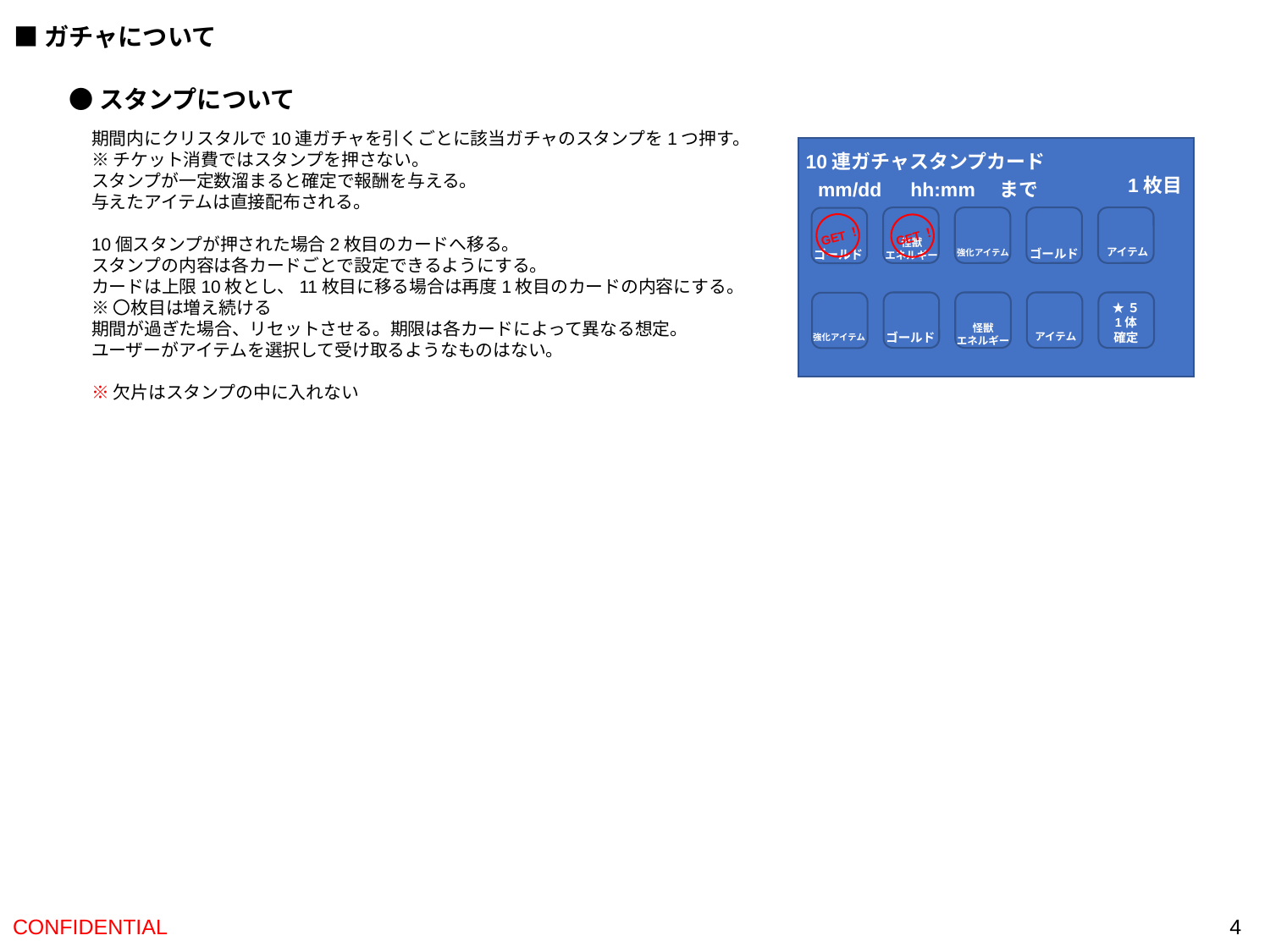

■ガチャについて
●スタンプについて
期間内にクリスタルで10連ガチャを引くごとに該当ガチャのスタンプを1つ押す。
※チケット消費ではスタンプを押さない。
スタンプが一定数溜まると確定で報酬を与える。
与えたアイテムは直接配布される。

10個スタンプが押された場合2枚目のカードへ移る。
スタンプの内容は各カードごとで設定できるようにする。
カードは上限10枚とし、11枚目に移る場合は再度1枚目のカードの内容にする。
※〇枚目は増え続ける
期間が過ぎた場合、リセットさせる。期限は各カードによって異なる想定。
ユーザーがアイテムを選択して受け取るようなものはない。

※欠片はスタンプの中に入れない

10連ガチャスタンプカード
mm/dd　hh:mm　まで

怪獣
エネルギー
アイテム
ゴールド
ゴールド
強化アイテム

★５
1体
確定
怪獣
エネルギー
ゴールド
アイテム
強化アイテム

GET！

GET！
1枚目
4
CONFIDENTIAL